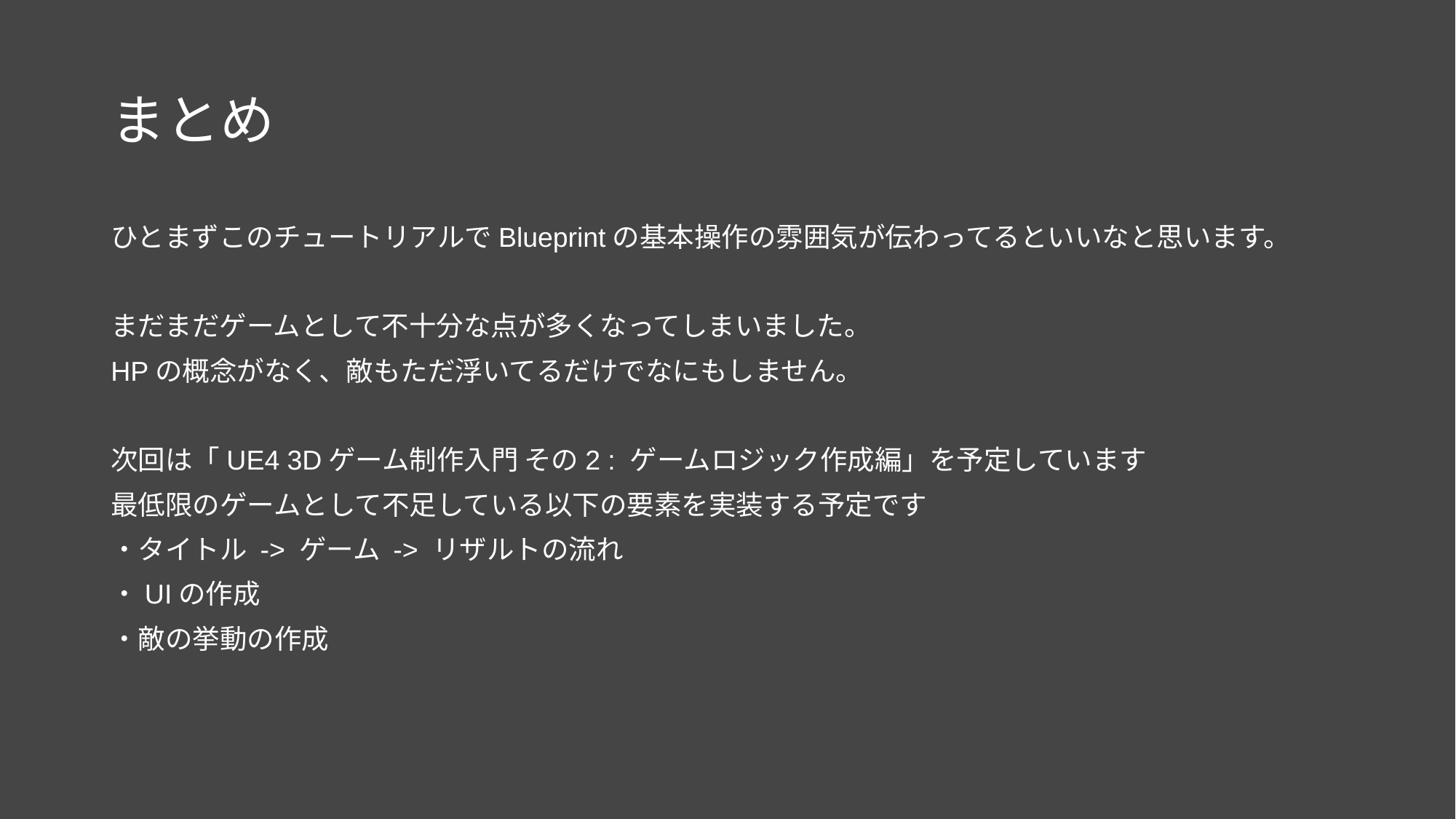

# まとめ
ひとまずこのチュートリアルでBlueprintの基本操作の雰囲気が伝わってるといいなと思います。

まだまだゲームとして不十分な点が多くなってしまいました。
HPの概念がなく、敵もただ浮いてるだけでなにもしません。

次回は「UE4 3Dゲーム制作入門 その2 : ゲームロジック作成編」を予定しています
最低限のゲームとして不足している以下の要素を実装する予定です
・タイトル -> ゲーム -> リザルトの流れ
・UIの作成
・敵の挙動の作成